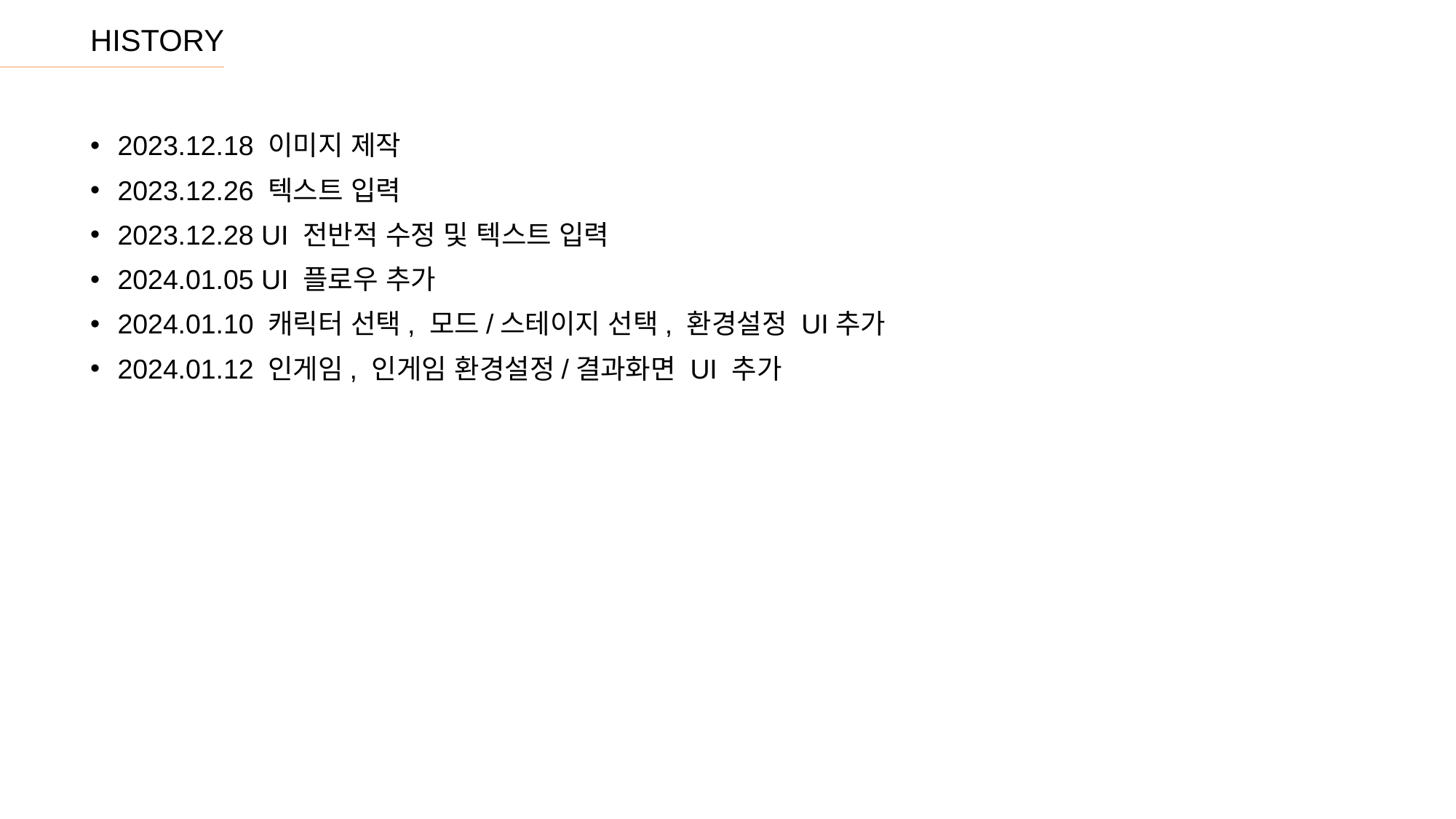

# HISTORY
2023.12.18 이미지 제작
2023.12.26 텍스트 입력
2023.12.28 UI 전반적 수정 및 텍스트 입력
2024.01.05 UI 플로우 추가
2024.01.10 캐릭터 선택, 모드/스테이지 선택, 환경설정 UI추가
2024.01.12 인게임, 인게임 환경설정/결과화면 UI 추가